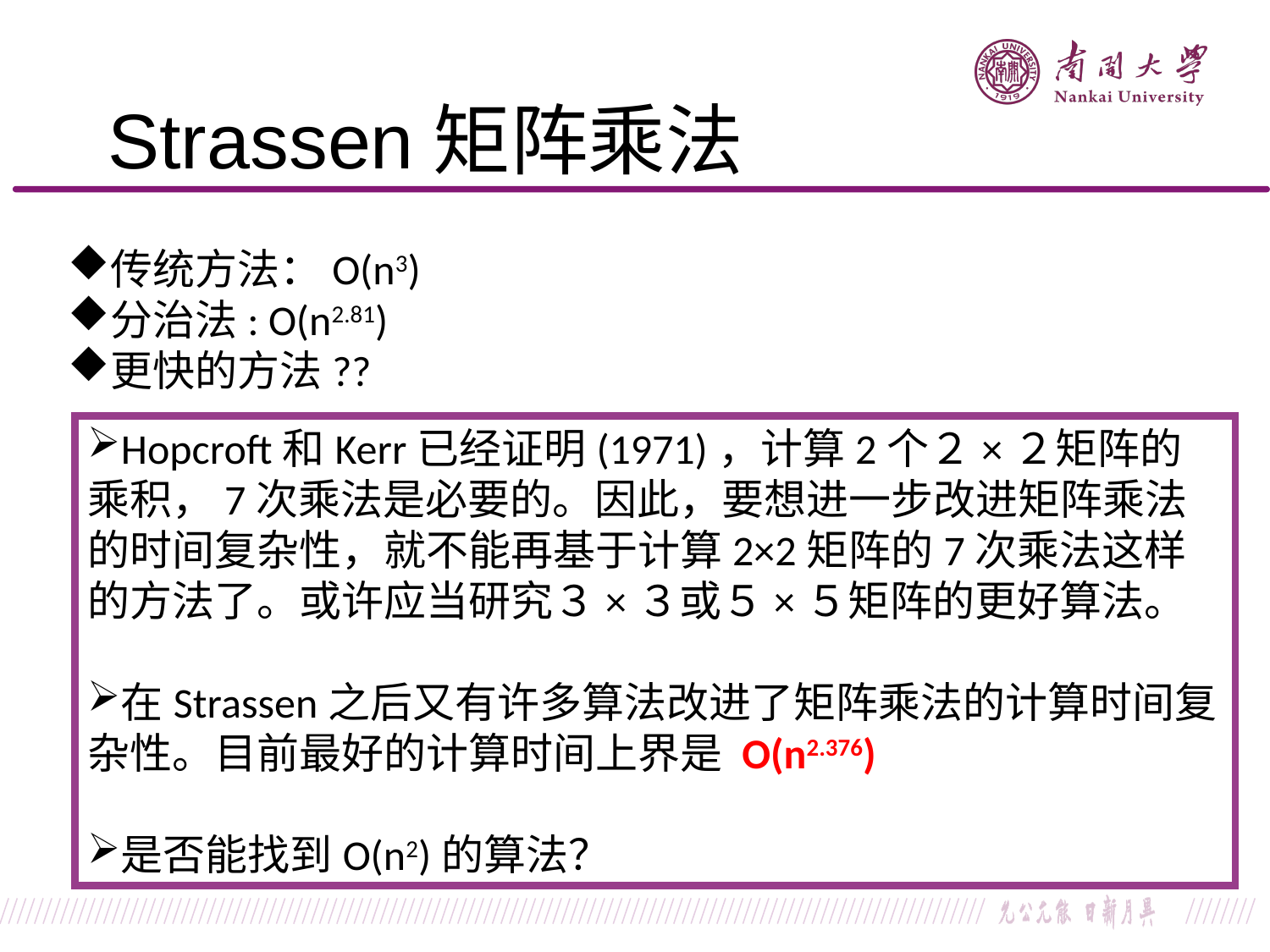

Strassen矩阵乘法
传统方法：O(n3)
分治法: O(n2.81)
更快的方法??
Hopcroft和Kerr已经证明(1971)，计算2个２×２矩阵的乘积，7次乘法是必要的。因此，要想进一步改进矩阵乘法的时间复杂性，就不能再基于计算2×2矩阵的7次乘法这样的方法了。或许应当研究３×３或５×５矩阵的更好算法。

在Strassen之后又有许多算法改进了矩阵乘法的计算时间复杂性。目前最好的计算时间上界是 O(n2.376)

是否能找到O(n2)的算法？